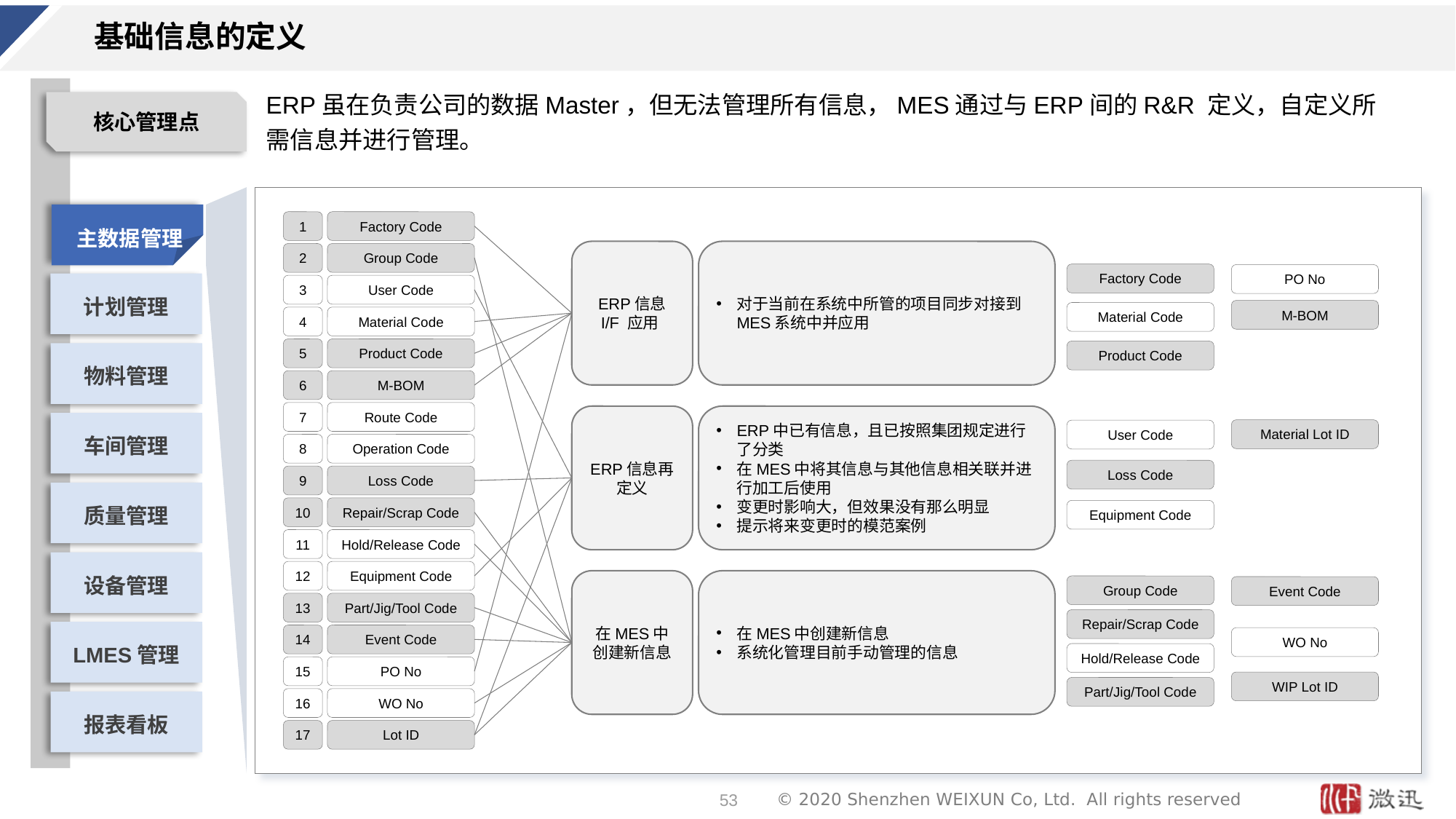

# 基础信息的定义
ERP虽在负责公司的数据Master，但无法管理所有信息，MES通过与ERP间的R&R 定义，自定义所需信息并进行管理。
1
Factory Code
ERP信息 I/F 应用
对于当前在系统中所管的项目同步对接到MES系统中并应用
2
Group Code
Factory Code
PO No
3
User Code
M-BOM
Material Code
4
Material Code
5
Product Code
Product Code
6
M-BOM
7
Route Code
ERP信息再定义
ERP中已有信息，且已按照集团规定进行了分类
在MES中将其信息与其他信息相关联并进行加工后使用
变更时影响大，但效果没有那么明显
提示将来变更时的模范案例
Material Lot ID
User Code
8
Operation Code
Loss Code
9
Loss Code
10
Repair/Scrap Code
Equipment Code
11
Hold/Release Code
12
Equipment Code
在MES中创建新信息
在MES中创建新信息
系统化管理目前手动管理的信息
Group Code
Event Code
13
Part/Jig/Tool Code
Repair/Scrap Code
14
Event Code
WO No
Hold/Release Code
15
PO No
WIP Lot ID
Part/Jig/Tool Code
16
WO No
17
Lot ID
53